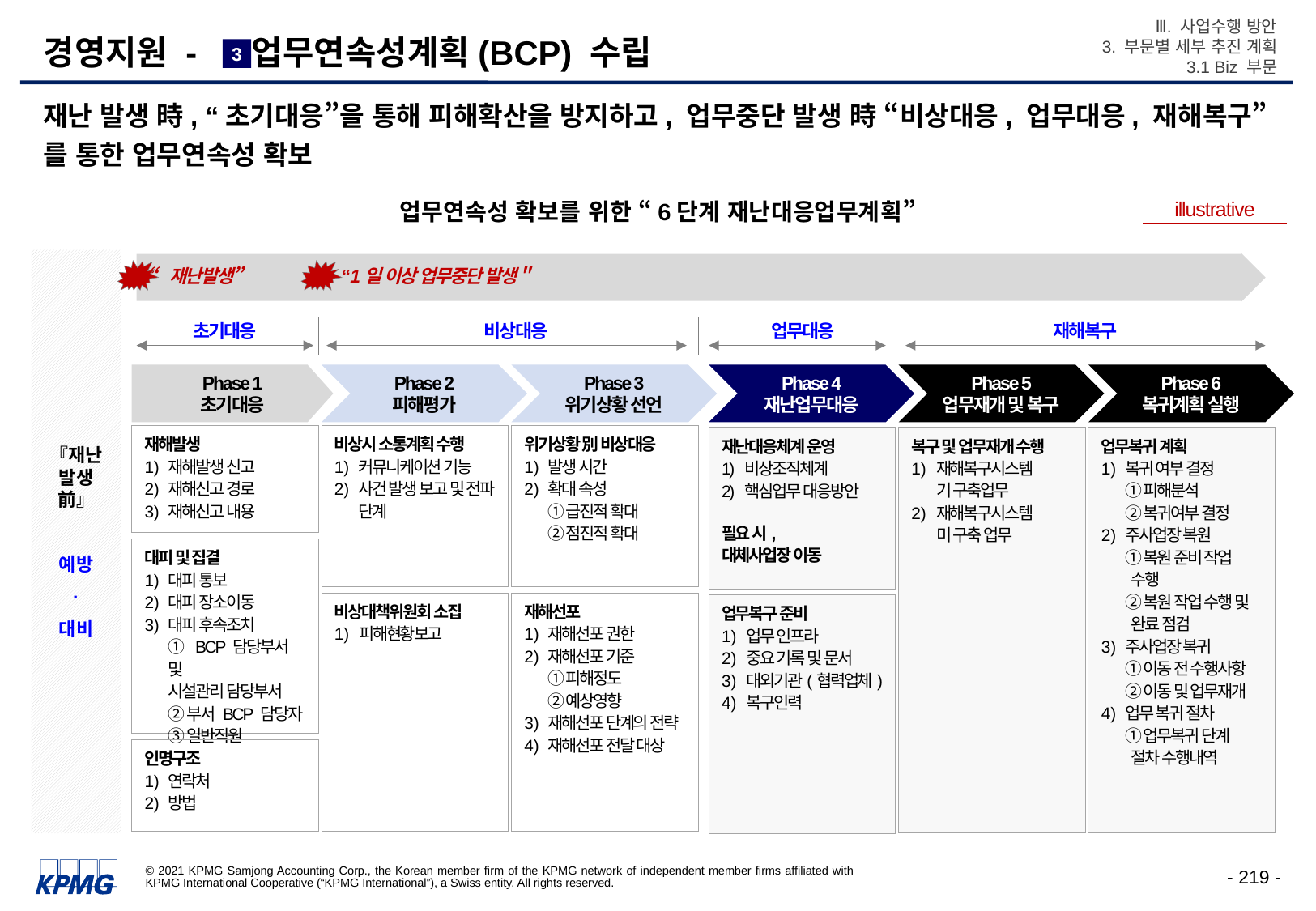

Ⅲ. 사업수행 방안
3. 부문별 세부 추진 계획
3.1 Biz 부문
# 경영지원 -     업무연속성계획(BCP) 수립
3
재난 발생 時, “초기대응”을 통해 피해확산을 방지하고, 업무중단 발생 時 “비상대응, 업무대응, 재해복구”를 통한 업무연속성 확보
illustrative
업무연속성 확보를 위한 “6단계 재난대응업무계획”
『재난 발생 前』

예방
·
대비

“재난발생”
“1일 이상 업무중단 발생＂
초기대응
비상대응
업무대응
재해복구
Phase 1
초기대응
Phase 2
피해평가
Phase 3
위기상황 선언
Phase 4
재난업무대응
Phase 5
업무재개 및 복구
Phase 6
복귀계획 실행
재해발생
재해발생 신고
재해신고 경로
재해신고 내용
비상시 소통계획 수행
커뮤니케이션 기능
사건 발생 보고 및 전파 단계
위기상황 別 비상대응
발생 시간
확대 속성
① 급진적 확대
② 점진적 확대

재난대응체계 운영
1)  비상조직체계
2)  핵심업무 대응방안
필요 시,
대체사업장 이동
복구 및 업무재개 수행
재해복구시스템
기 구축업무
재해복구시스템
미 구축 업무
업무복귀 계획
복귀 여부 결정
① 피해분석
② 복귀여부 결정
주사업장 복원
① 복원 준비 작업
  수행
② 복원 작업 수행 및
  완료 점검
주사업장 복귀
① 이동 전 수행사항
② 이동 및 업무재개
업무 복귀 절차
① 업무복귀 단계
  절차 수행내역
대피 및 집결
대피 통보
대피 장소이동
대피 후속조치
①  BCP 담당부서 및
시설관리 담당부서
② 부서 BCP 담당자
③ 일반직원
비상대책위원회 소집
피해현황보고
재해선포
재해선포 권한
재해선포 기준
① 피해정도
② 예상영향
재해선포 단계의 전략
재해선포 전달 대상
업무복구 준비
업무 인프라
중요 기록 및 문서
대외기관(협력업체)
복구인력

인명구조
연락처
방법